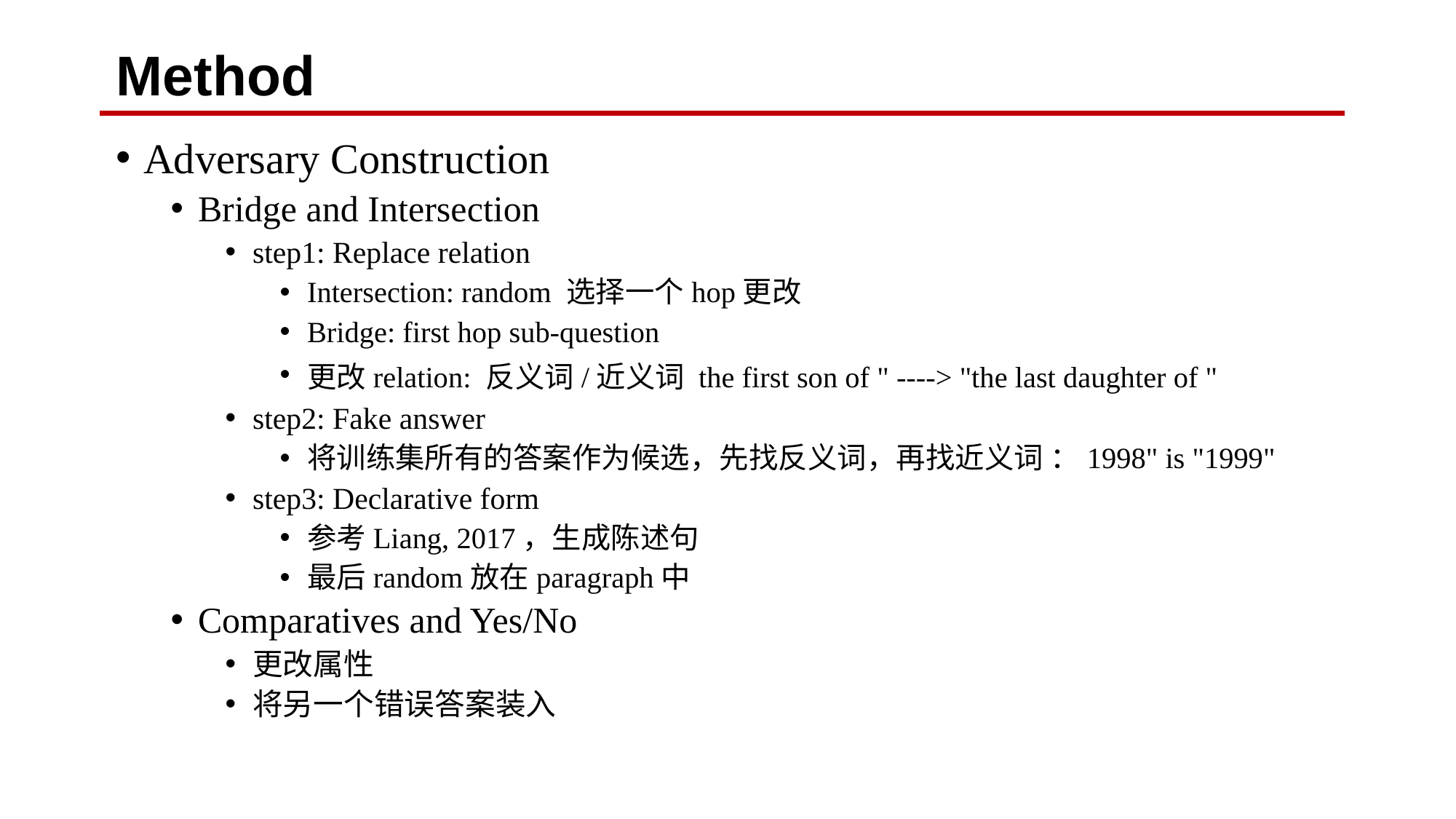

# Method
Adversary Construction
Bridge and Intersection
step1: Replace relation
Intersection: random 选择一个hop更改
Bridge: first hop sub-question
更改relation: 反义词/近义词 the first son of " ----> "the last daughter of "
step2: Fake answer
将训练集所有的答案作为候选，先找反义词，再找近义词 ：1998" is "1999"
step3: Declarative form
参考Liang, 2017，生成陈述句
最后random放在paragraph中
Comparatives and Yes/No
更改属性
将另一个错误答案装入